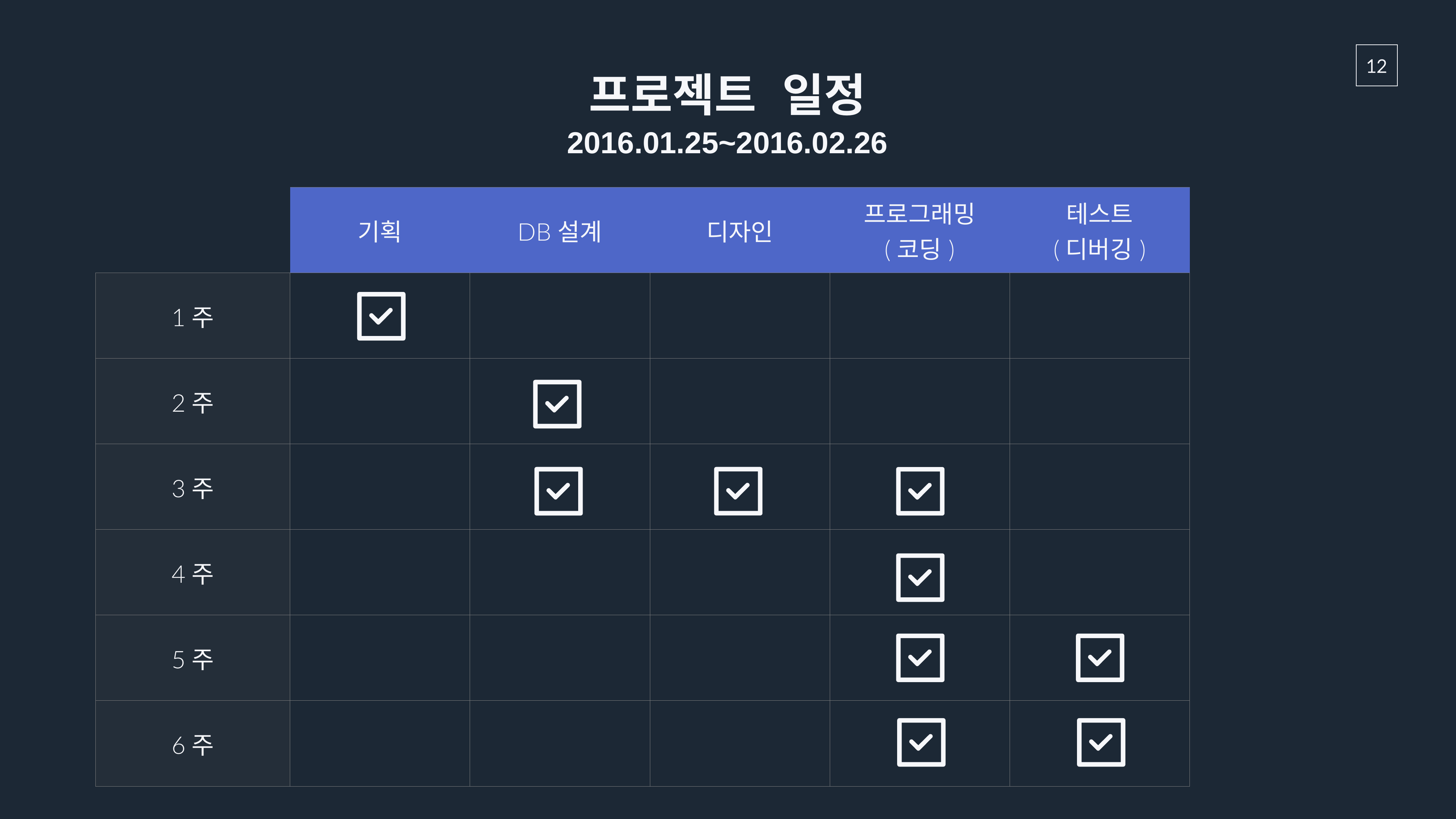

프로젝트  일정
2016.01.25~2016.02.26
|  | 기획 | DB설계 | 디자인 | 프로그래밍 (코딩) | 테스트 (디버깅) |
| --- | --- | --- | --- | --- | --- |
| 1주 |  |  |  |  |  |
| 2주 |  |  |  |  |  |
| 3주 |  |  |  |  |  |
| 4주 |  |  |  |  |  |
| 5주 |  |  |  |  |  |
| 6주 |  |  |  |  |  |